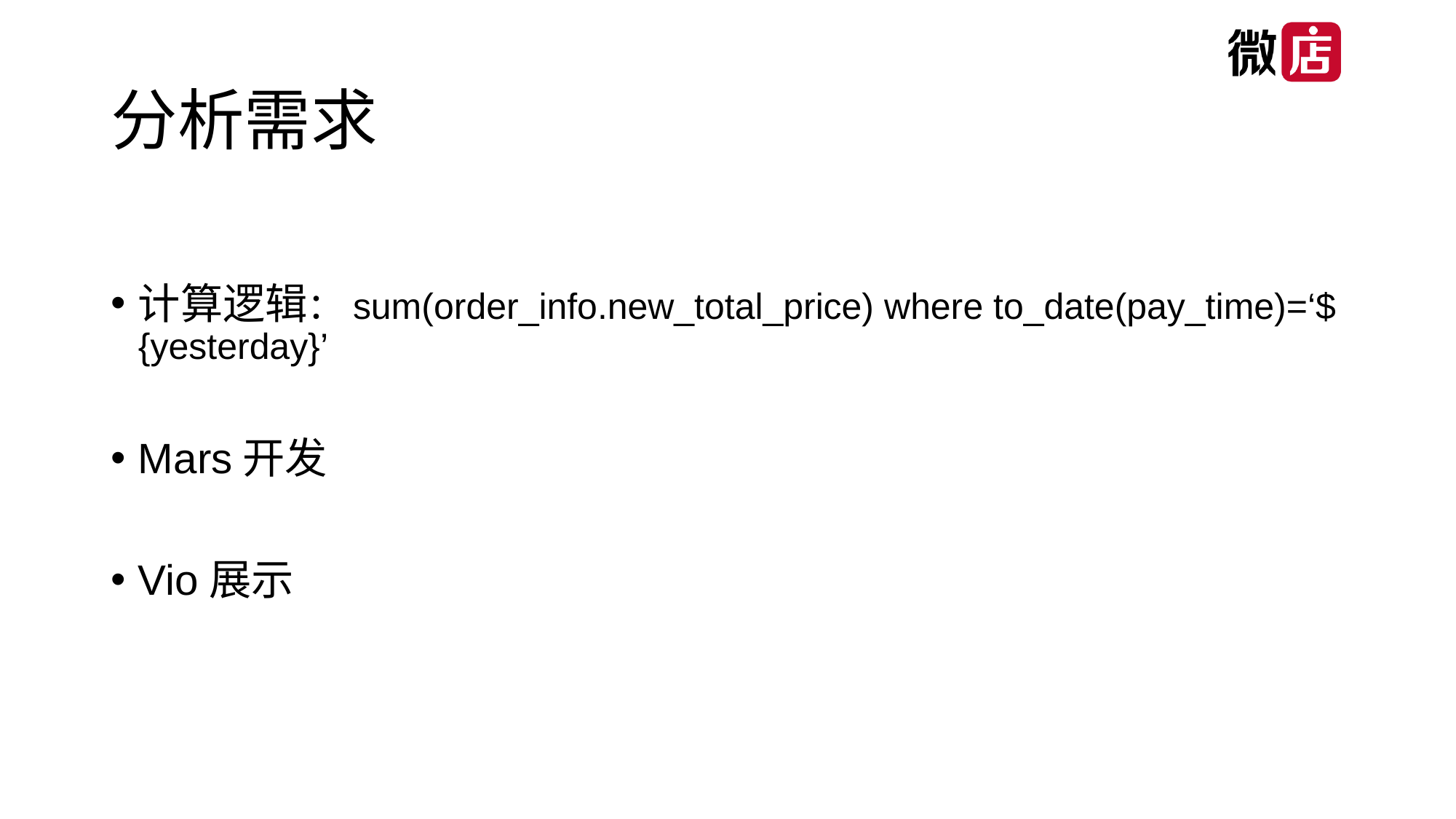

# 分析需求

计算逻辑：sum(order_info.new_total_price) where to_date(pay_time)=‘${yesterday}’

Mars开发

Vio展示